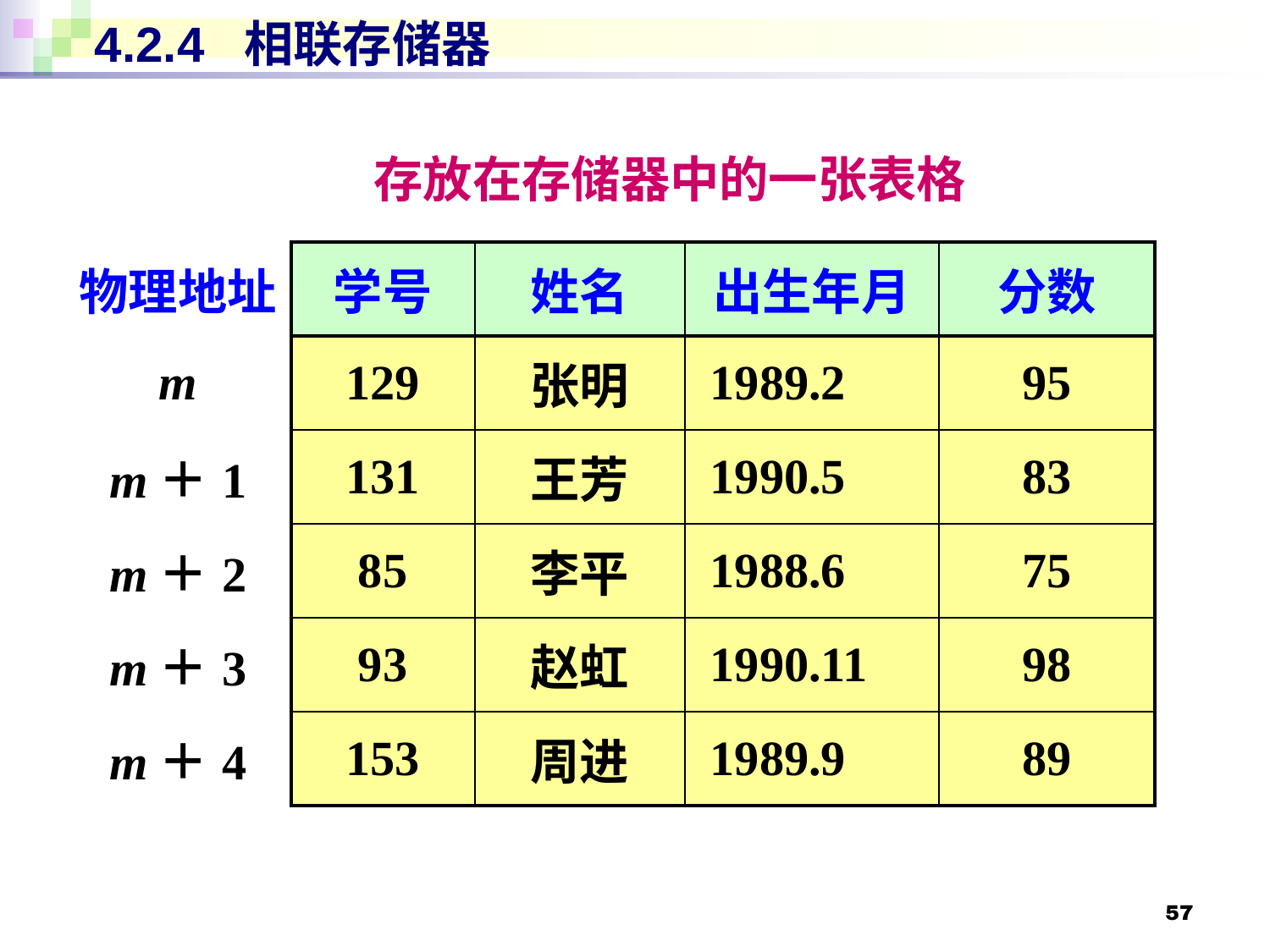

# 4.2.4  相联存储器
存放在存储器中的一张表格
| 物理地址 | 学号 | 姓名 | 出生年月 | 分数 |
| --- | --- | --- | --- | --- |
| m | 129 | 张明 | 1989.2 | 95 |
| m＋1 | 131 | 王芳 | 1990.5 | 83 |
| m＋2 | 85 | 李平 | 1988.6 | 75 |
| m＋3 | 93 | 赵虹 | 1990.11 | 98 |
| m＋4 | 153 | 周进 | 1989.9 | 89 |
57